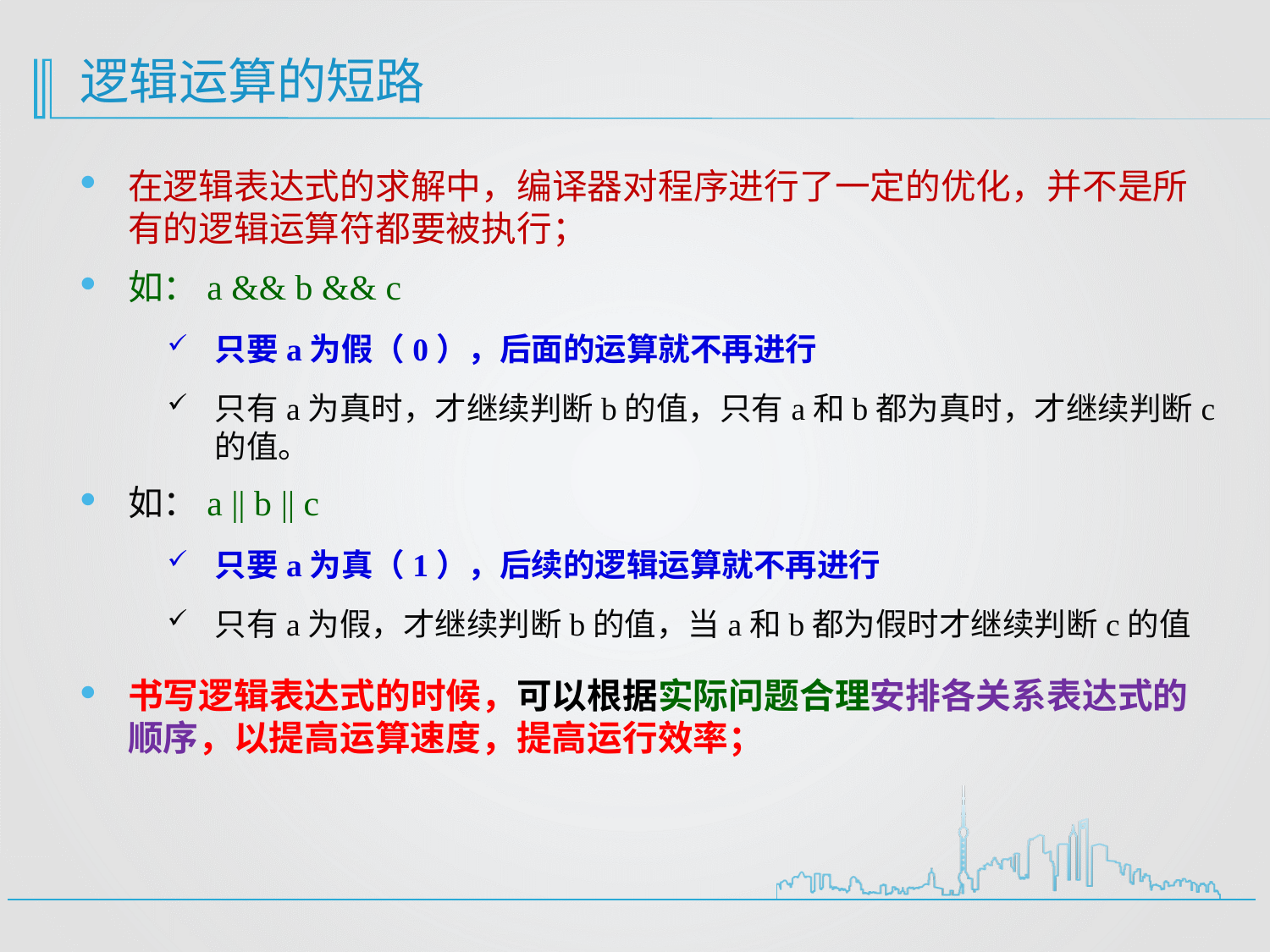

# 逻辑运算的短路
在逻辑表达式的求解中，编译器对程序进行了一定的优化，并不是所有的逻辑运算符都要被执行；
如：a && b && c
只要a为假（0），后面的运算就不再进行
只有a为真时，才继续判断b的值，只有a和b都为真时，才继续判断c的值。
如：a || b || c
只要a为真（1），后续的逻辑运算就不再进行
只有a为假，才继续判断b的值，当a和b都为假时才继续判断c的值
书写逻辑表达式的时候，可以根据实际问题合理安排各关系表达式的顺序，以提高运算速度，提高运行效率；